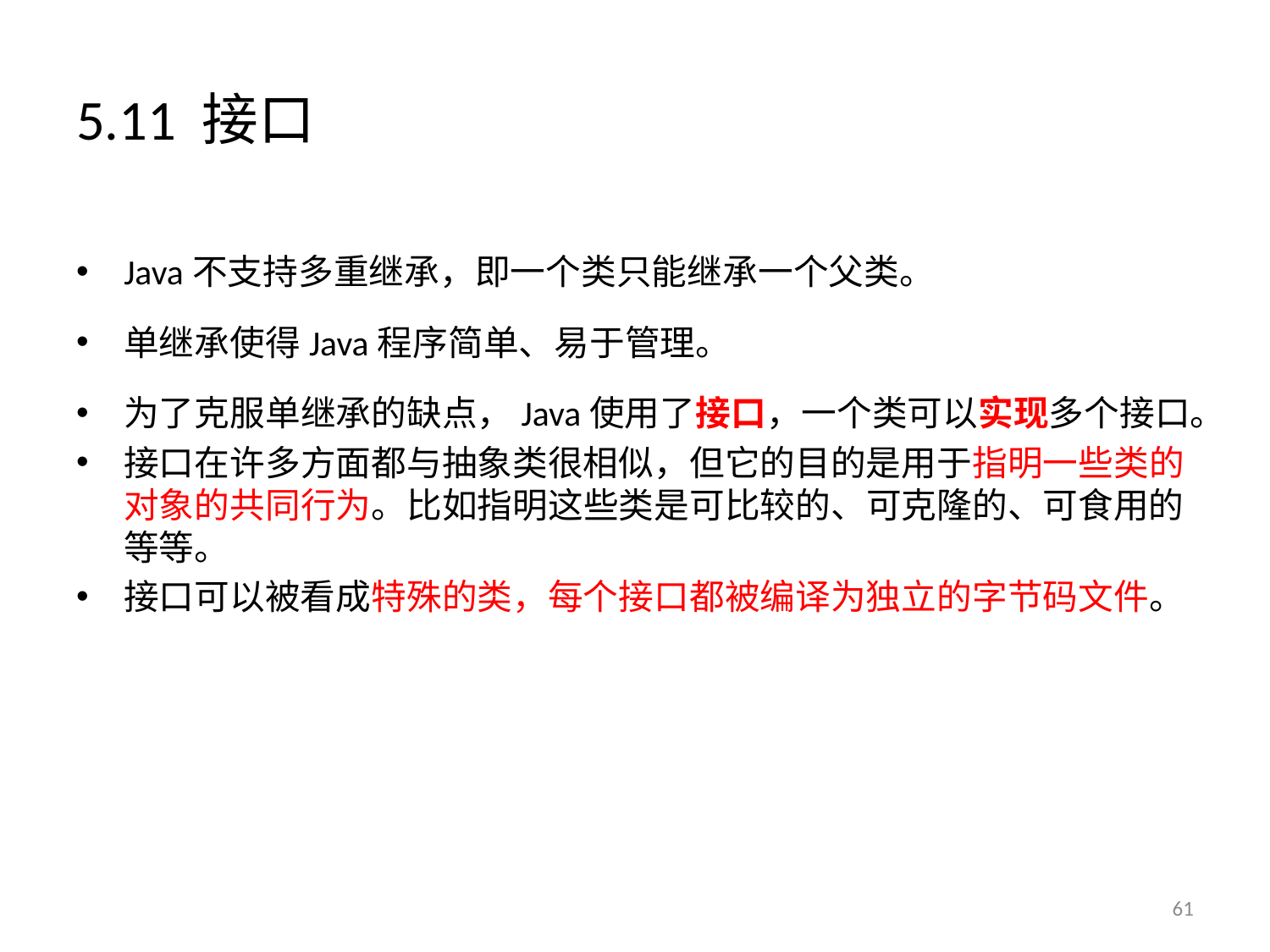

# 5.11 接口
Java不支持多重继承，即一个类只能继承一个父类。
单继承使得Java程序简单、易于管理。
为了克服单继承的缺点，Java使用了接口，一个类可以实现多个接口。
接口在许多方面都与抽象类很相似，但它的目的是用于指明一些类的对象的共同行为。比如指明这些类是可比较的、可克隆的、可食用的等等。
接口可以被看成特殊的类，每个接口都被编译为独立的字节码文件。
61